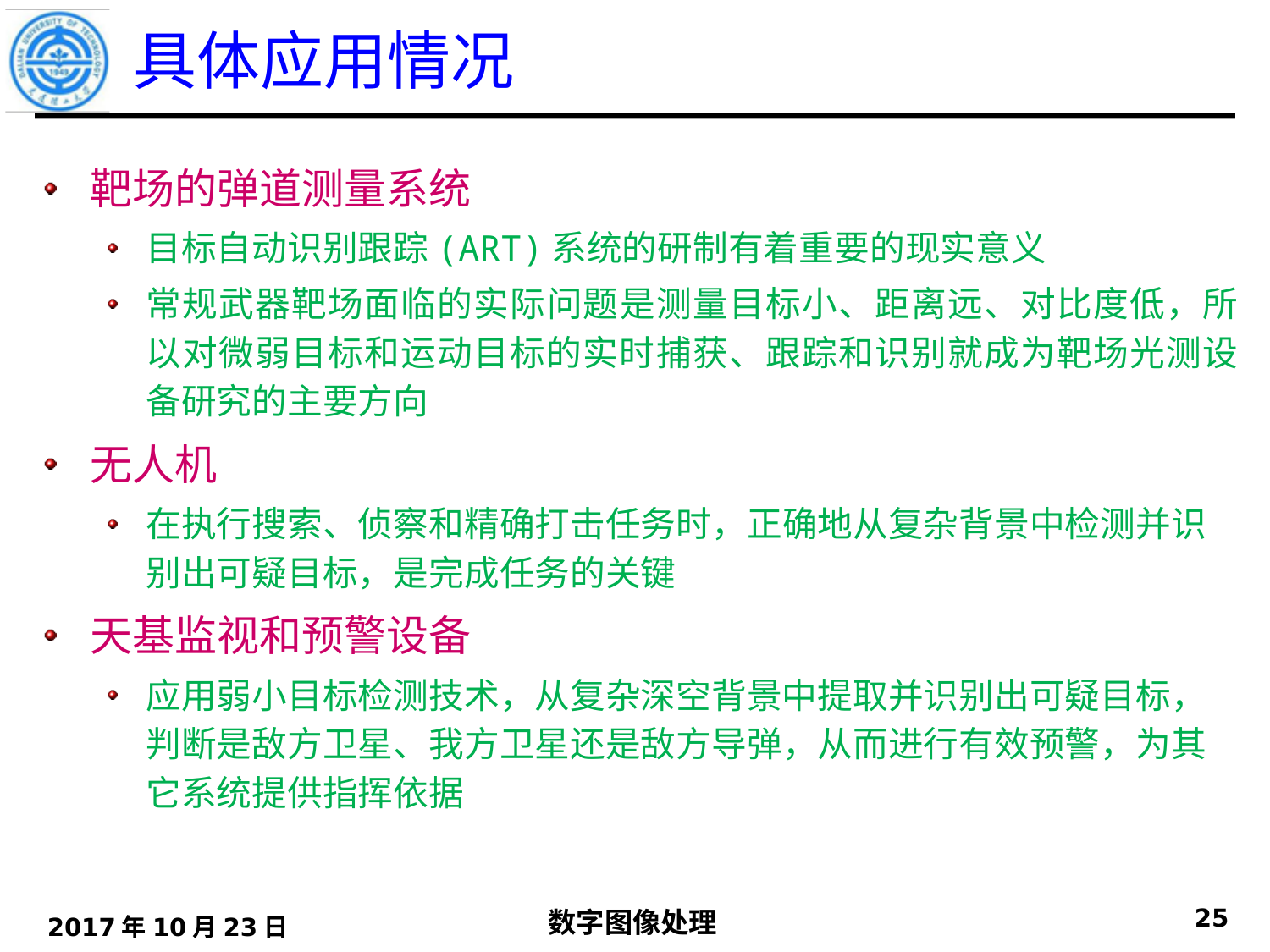

# 具体应用情况
靶场的弹道测量系统
目标自动识别跟踪(ART)系统的研制有着重要的现实意义
常规武器靶场面临的实际问题是测量目标小、距离远、对比度低，所以对微弱目标和运动目标的实时捕获、跟踪和识别就成为靶场光测设备研究的主要方向
无人机
在执行搜索、侦察和精确打击任务时，正确地从复杂背景中检测并识别出可疑目标，是完成任务的关键
天基监视和预警设备
应用弱小目标检测技术，从复杂深空背景中提取并识别出可疑目标，判断是敌方卫星、我方卫星还是敌方导弹，从而进行有效预警，为其它系统提供指挥依据